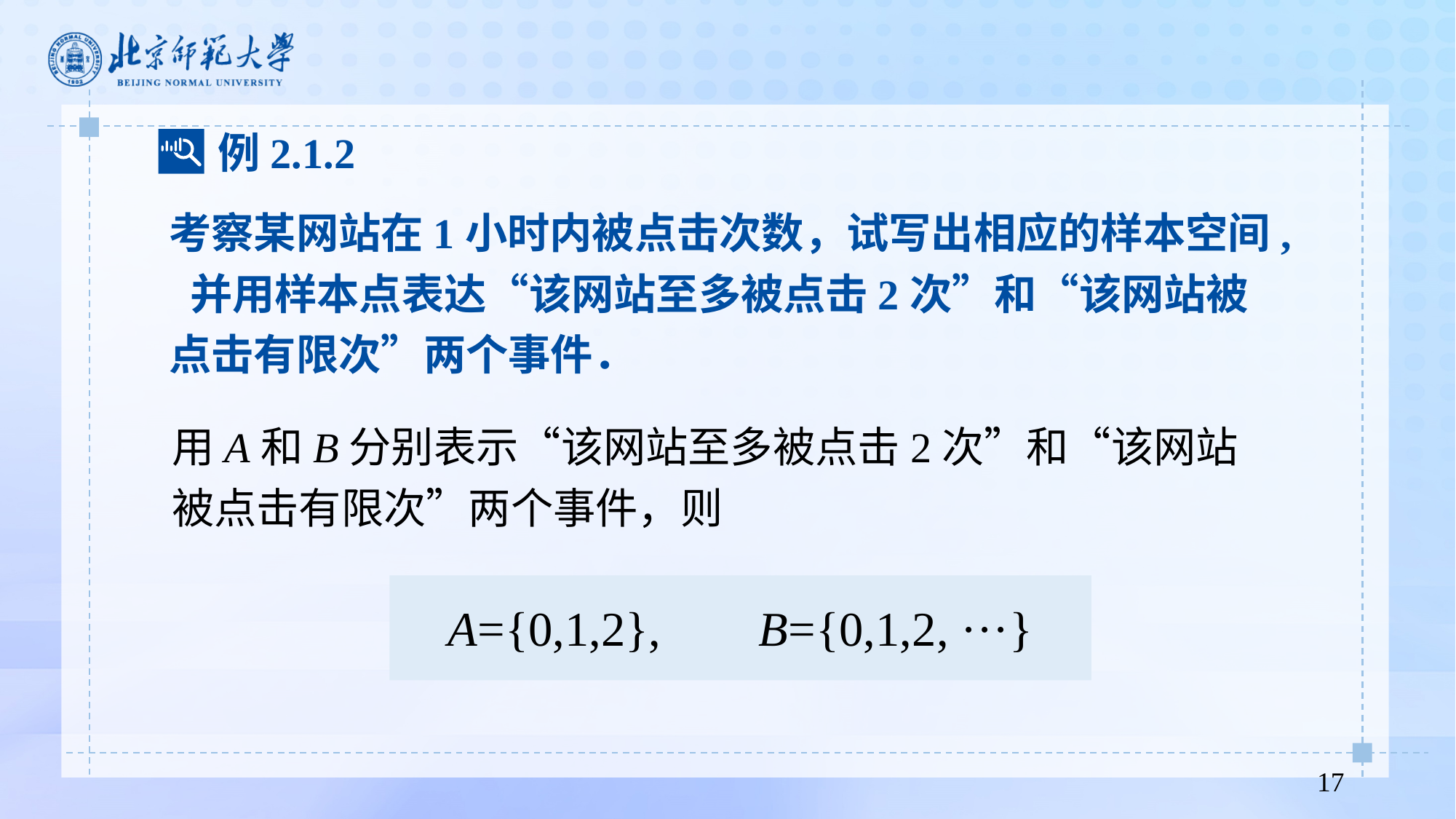

例2.1.2

考察某网站在1小时内被点击次数，试写出相应的样本空间, 并用样本点表达“该网站至多被点击2次”和“该网站被点击有限次”两个事件．
用A和B分别表示“该网站至多被点击2次”和“该网站被点击有限次”两个事件，则

A={0,1,2},        B={0,1,2, ···}
17